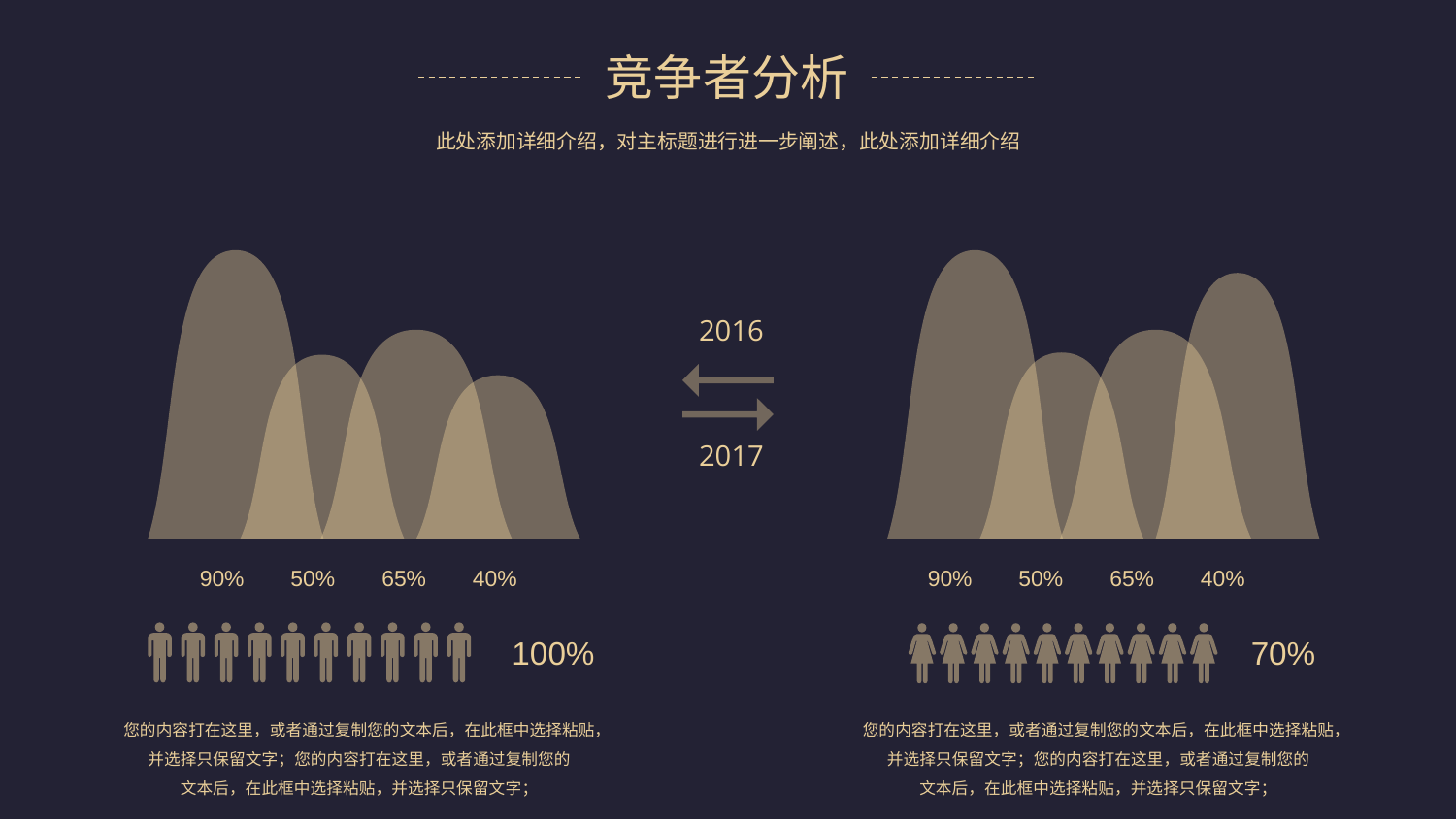

竞争者分析
此处添加详细介绍，对主标题进行进一步阐述，此处添加详细介绍

90%
50%
65%
40%

90%
50%
65%
40%
2016

2017

100%
70%
您的内容打在这里，或者通过复制您的文本后，在此框中选择粘贴，并选择只保留文字；您的内容打在这里，或者通过复制您的
文本后，在此框中选择粘贴，并选择只保留文字；
您的内容打在这里，或者通过复制您的文本后，在此框中选择粘贴，并选择只保留文字；您的内容打在这里，或者通过复制您的
文本后，在此框中选择粘贴，并选择只保留文字；